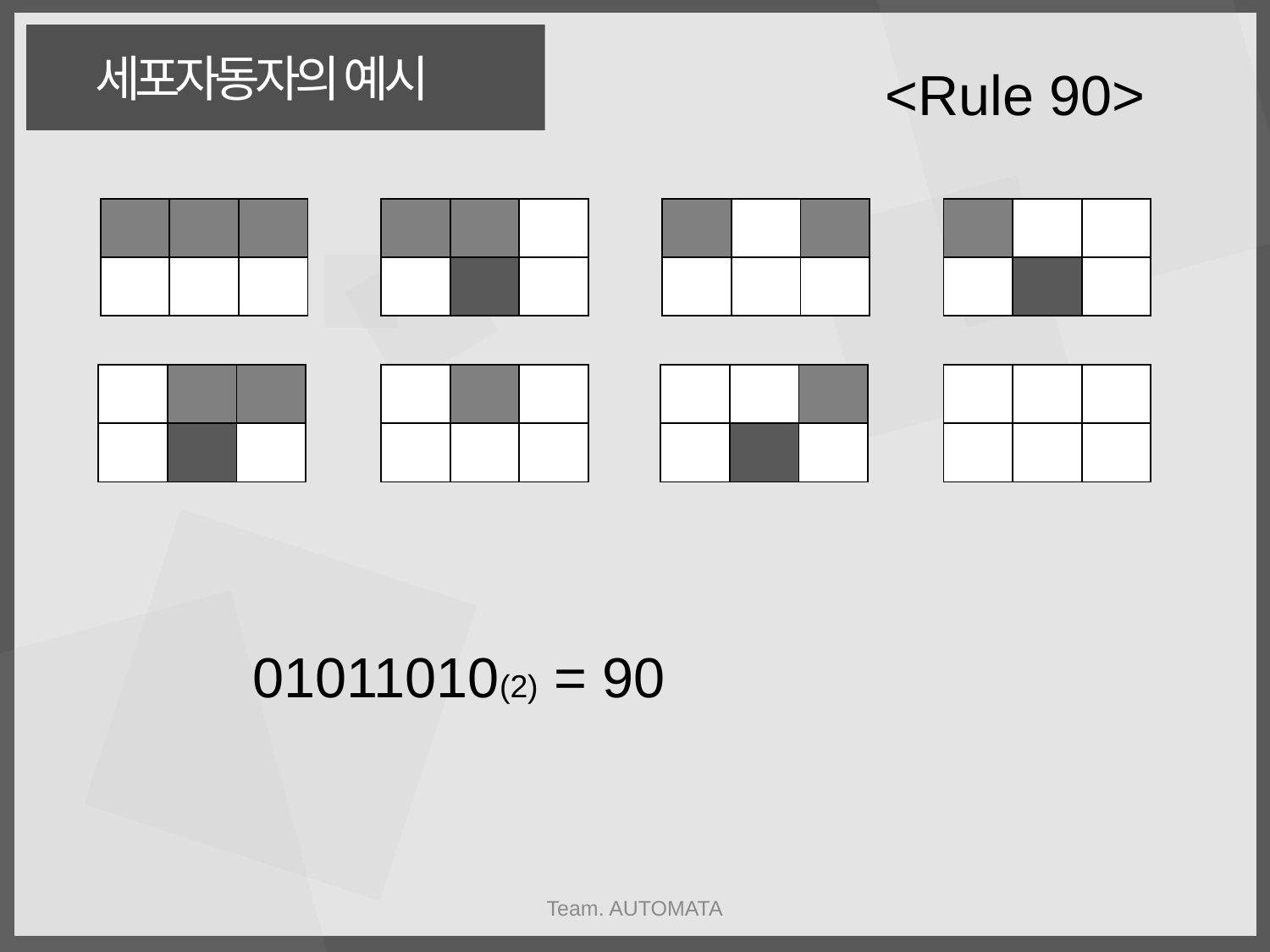

세포자동자의 예시
<Rule 90>
|  |  |  |
| --- | --- | --- |
|  |  |  |
|  |  |  |
| --- | --- | --- |
|  |  |  |
|  |  |  |
| --- | --- | --- |
|  |  |  |
|  |  |  |
| --- | --- | --- |
|  |  |  |
|  |  |  |
| --- | --- | --- |
|  |  |  |
|  |  |  |
| --- | --- | --- |
|  |  |  |
|  |  |  |
| --- | --- | --- |
|  |  |  |
|  |  |  |
| --- | --- | --- |
|  |  |  |
01011010(2) = 90
Team. AUTOMATA